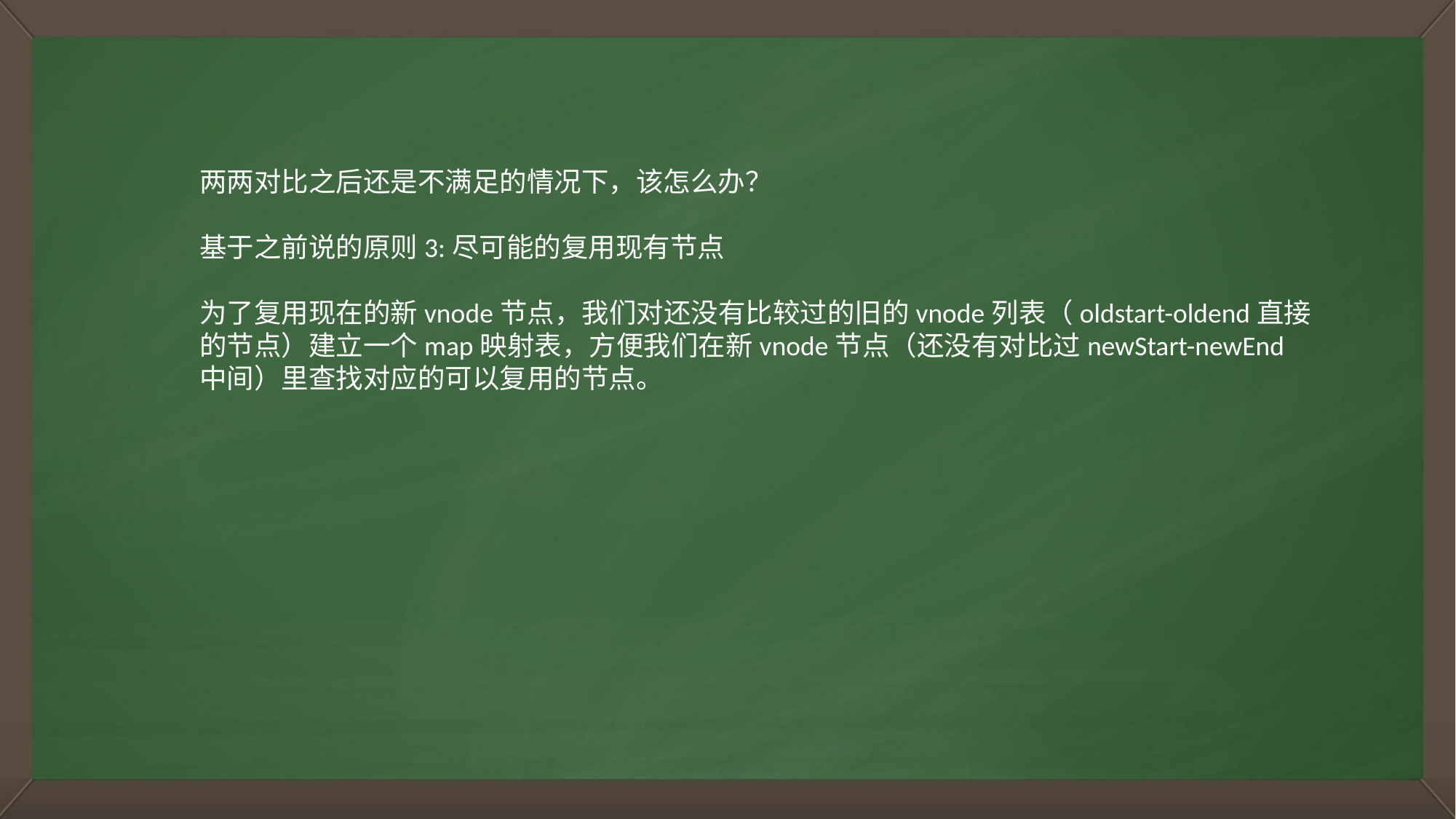

两两对比之后还是不满足的情况下，该怎么办？

基于之前说的原则3:尽可能的复用现有节点

为了复用现在的新vnode节点，我们对还没有比较过的旧的vnode列表（oldstart-oldend直接的节点）建立一个map映射表，方便我们在新vnode节点（还没有对比过newStart-newEnd中间）里查找对应的可以复用的节点。